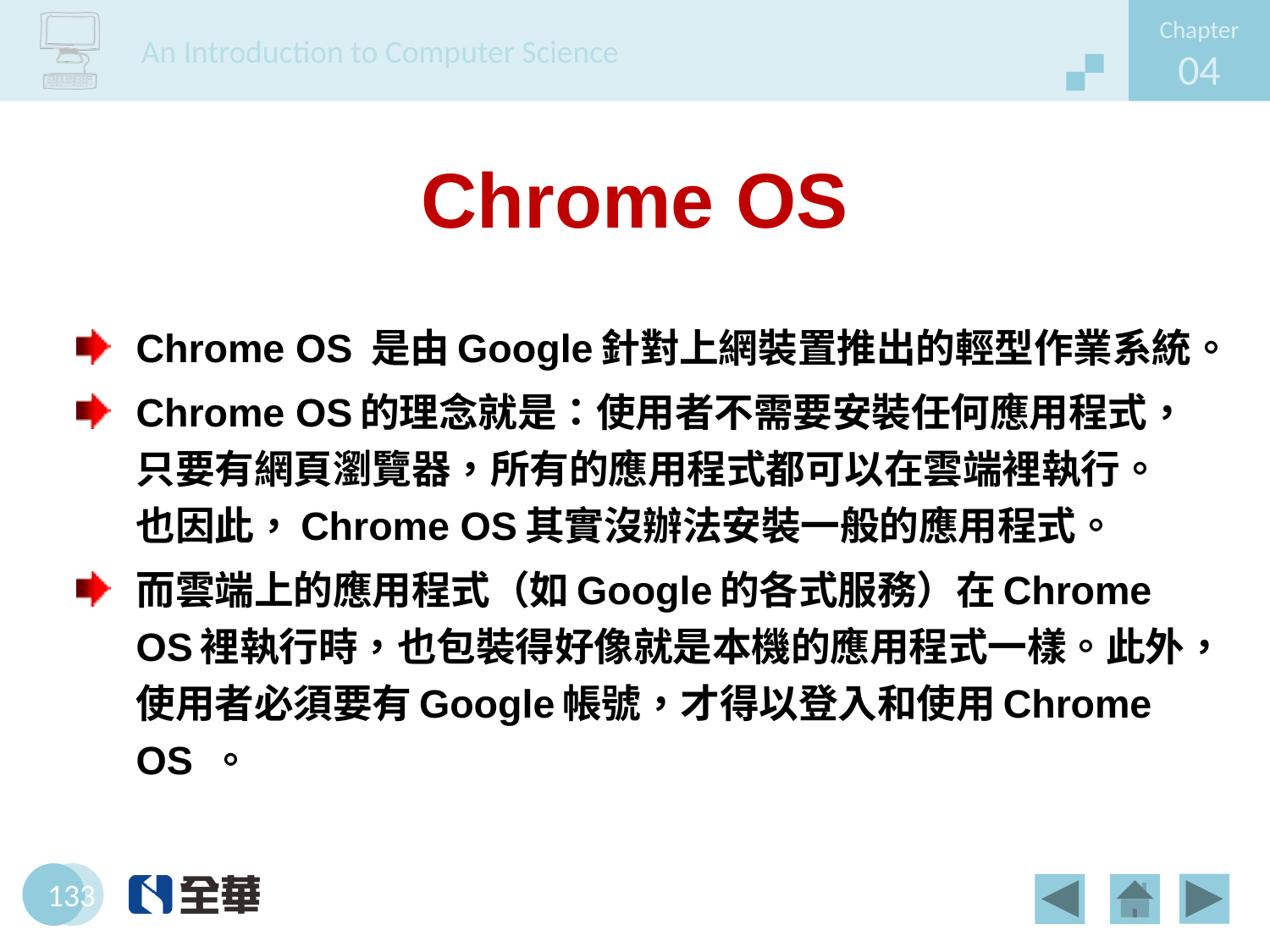

# Chrome OS
Chrome OS 是由Google針對上網裝置推出的輕型作業系統。
Chrome OS的理念就是：使用者不需要安裝任何應用程式，只要有網頁瀏覽器，所有的應用程式都可以在雲端裡執行。也因此，Chrome OS其實沒辦法安裝一般的應用程式。
而雲端上的應用程式（如Google的各式服務）在Chrome OS裡執行時，也包裝得好像就是本機的應用程式一樣。此外，使用者必須要有Google帳號，才得以登入和使用Chrome OS 。